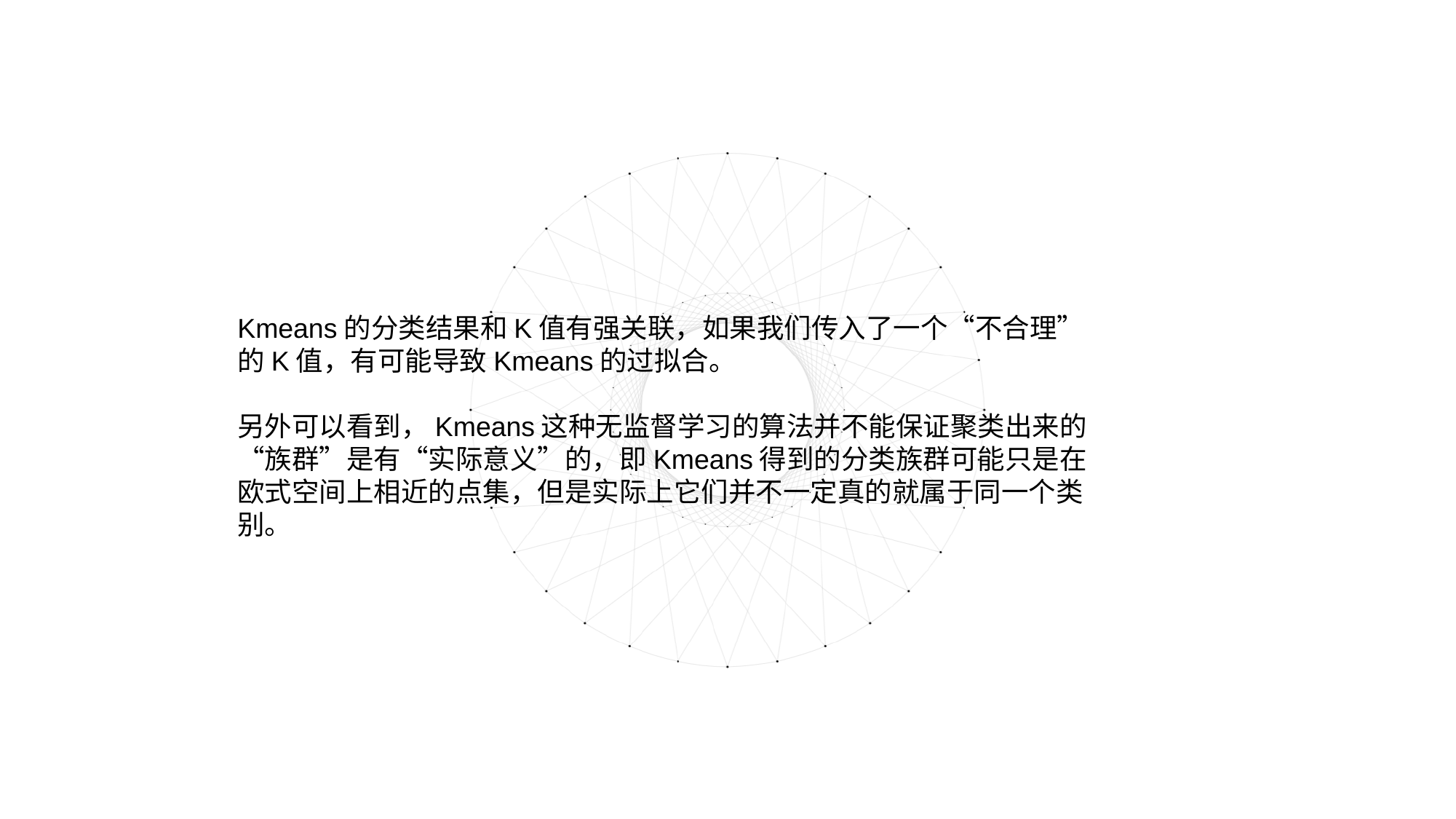

Kmeans的分类结果和K值有强关联，如果我们传入了一个“不合理”的K值，有可能导致Kmeans的过拟合。

另外可以看到，Kmeans这种无监督学习的算法并不能保证聚类出来的“族群”是有“实际意义”的，即Kmeans得到的分类族群可能只是在欧式空间上相近的点集，但是实际上它们并不一定真的就属于同一个类别。